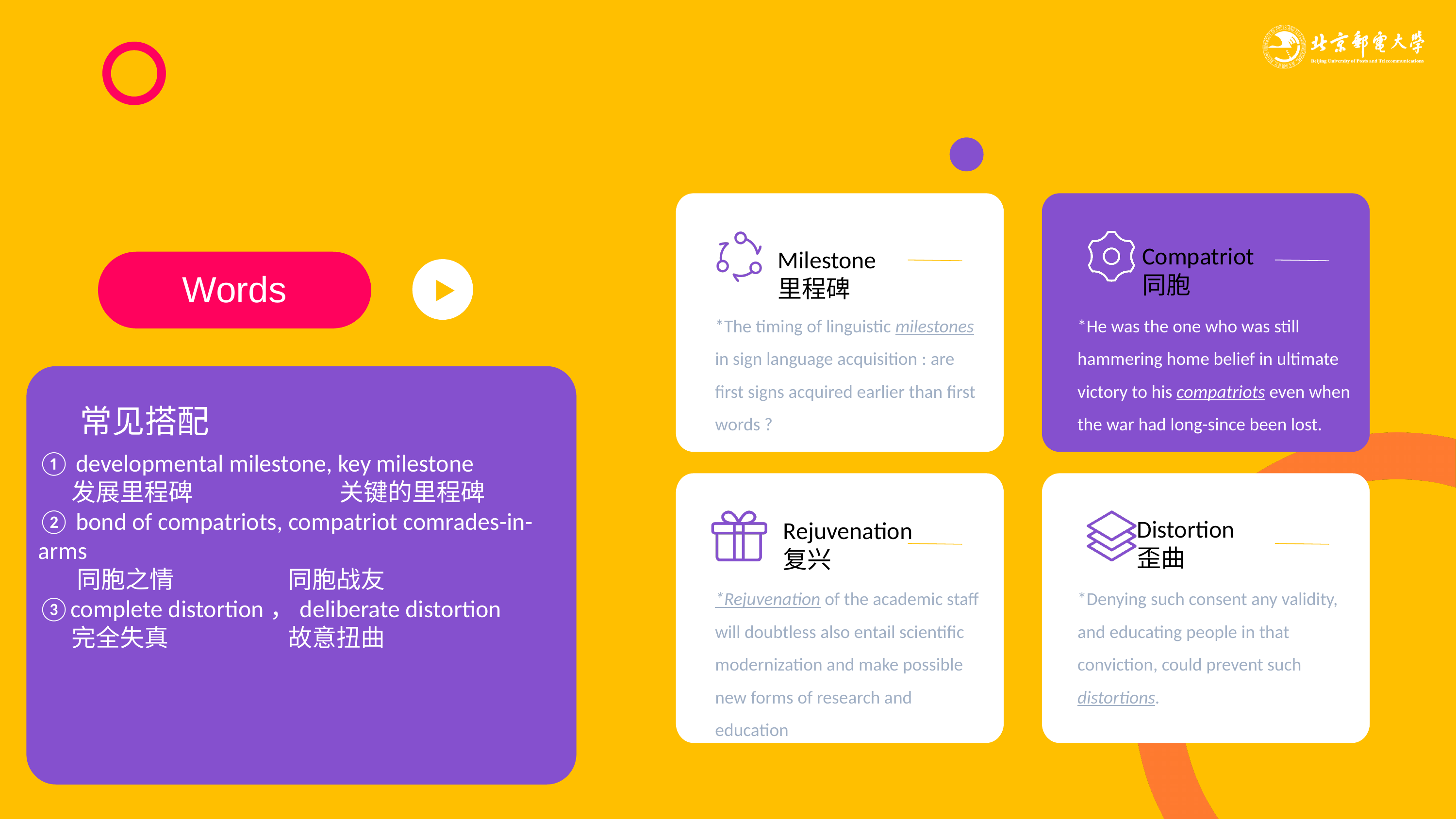

Compatriot
同胞
Milestone
里程碑

Words

*The timing of linguistic milestones in sign language acquisition : are first signs acquired earlier than first words ?
*He was the one who was still hammering home belief in ultimate victory to his compatriots even when the war had long-since been lost.

常见搭配

① developmental milestone, key milestone
     发展里程碑                           关键的里程碑
② bond of compatriots, compatriot comrades-in-arms
      同胞之情                     同胞战友
③complete distortion，deliberate distortion
     完全失真                      故意扭曲

Distortion
歪曲

Rejuvenation
复兴

*Rejuvenation of the academic staff will doubtless also entail scientific modernization and make possible new forms of research and education
*Denying such consent any validity, and educating people in that conviction, could prevent such distortions.